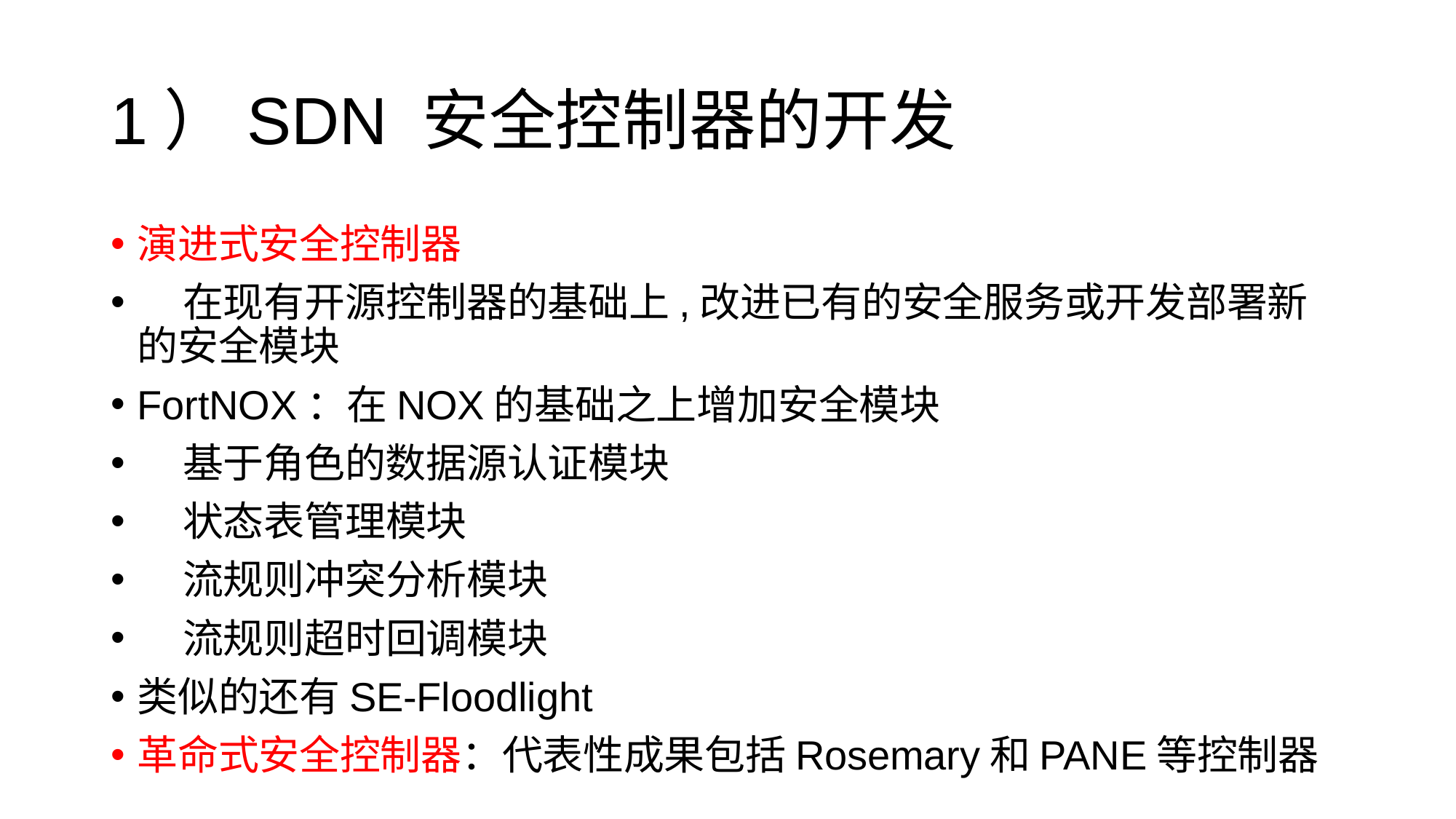

# 1）SDN 安全控制器的开发
演进式安全控制器
    在现有开源控制器的基础上,改进已有的安全服务或开发部署新的安全模块
FortNOX：在NOX的基础之上增加安全模块
    基于角色的数据源认证模块
    状态表管理模块
    流规则冲突分析模块
    流规则超时回调模块
类似的还有SE-Floodlight
革命式安全控制器：代表性成果包括Rosemary和PANE等控制器